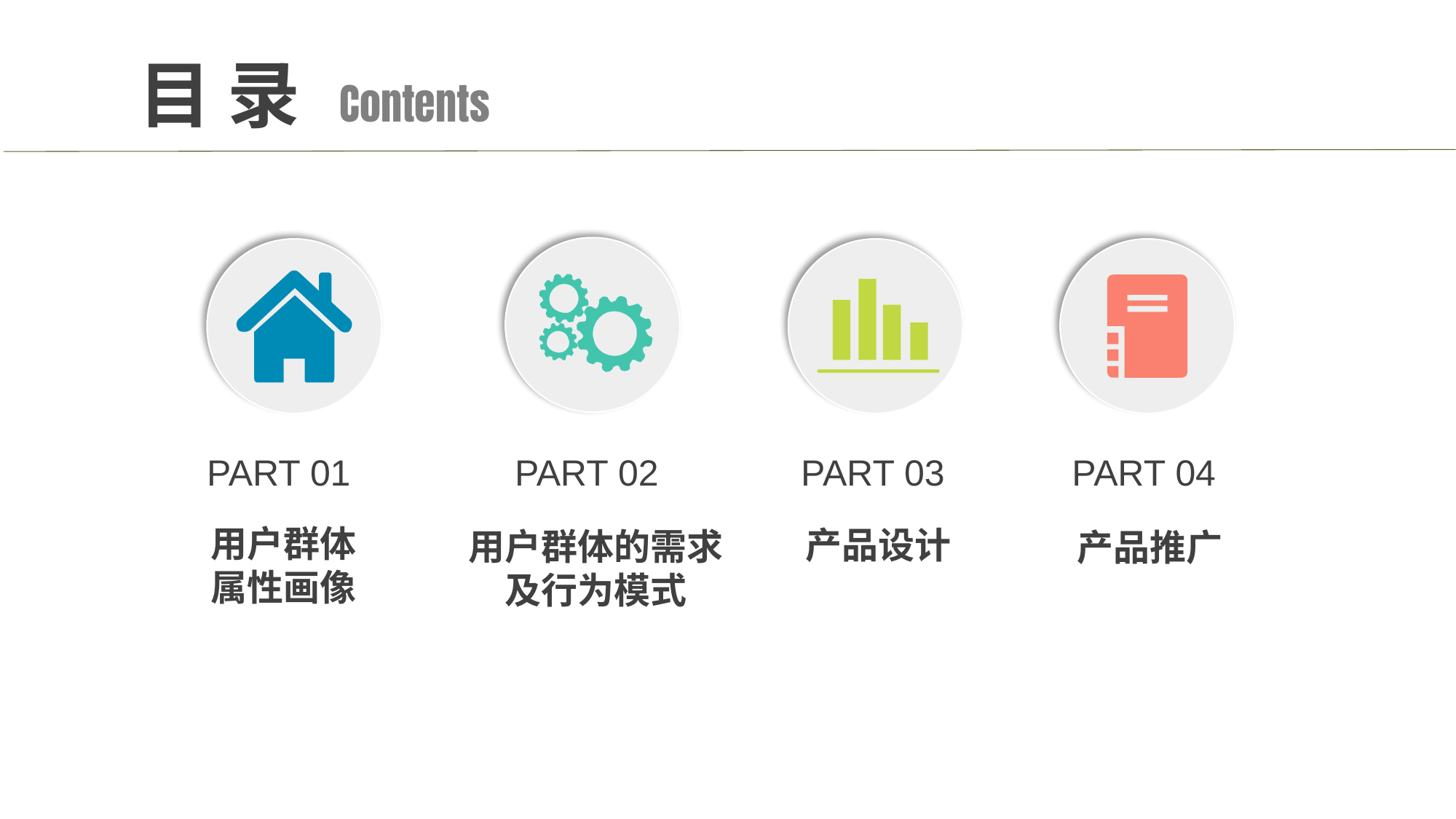

目 录
Contents

PART 04
PART 02
PART 03
PART 01
用户群体
属性画像
产品设计
用户群体的需求
及行为模式
产品推广